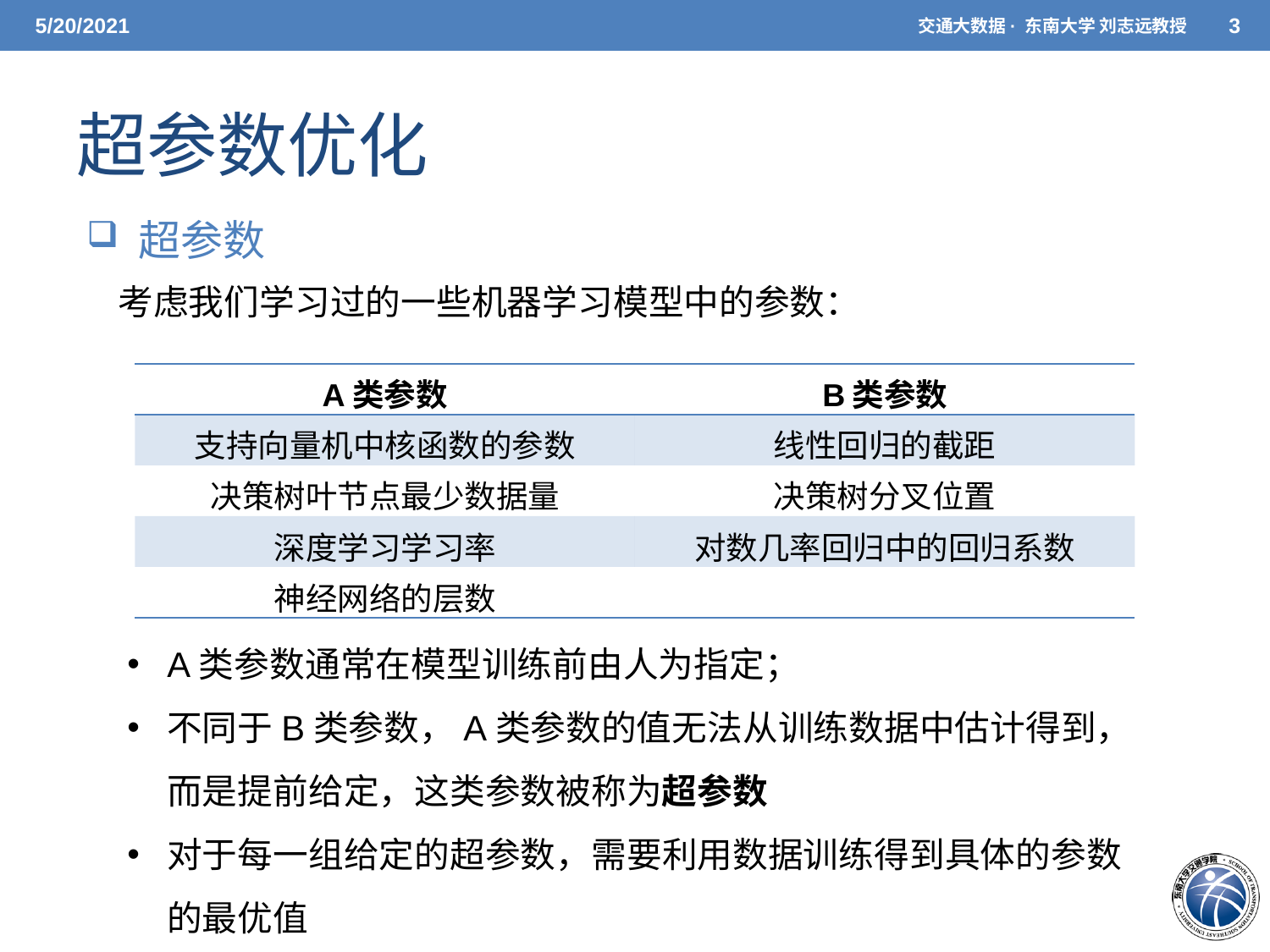

5/20/2021
交通大数据· 东南大学 刘志远教授
3
# 超参数优化
 超参数
考虑我们学习过的一些机器学习模型中的参数：
| A类参数 | B类参数 |
| --- | --- |
| 支持向量机中核函数的参数 | 线性回归的截距 |
| 决策树叶节点最少数据量 | 决策树分叉位置 |
| 深度学习学习率 | 对数几率回归中的回归系数 |
| 神经网络的层数 |  |
A类参数通常在模型训练前由人为指定；
不同于B类参数，A类参数的值无法从训练数据中估计得到，而是提前给定，这类参数被称为超参数
对于每一组给定的超参数，需要利用数据训练得到具体的参数的最优值